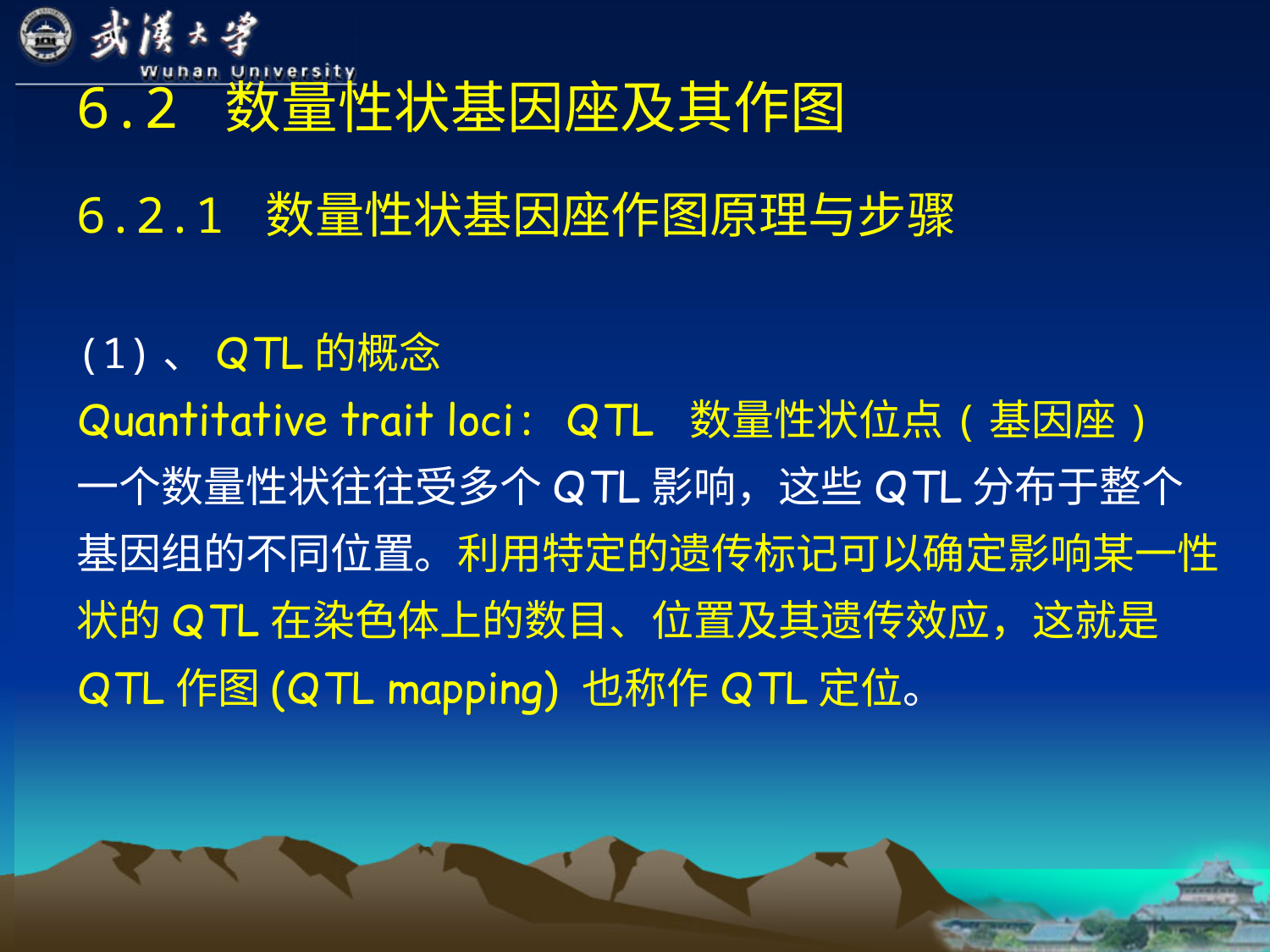

# 6.2 数量性状基因座及其作图
6.2.1 数量性状基因座作图原理与步骤

(1)、QTL的概念
Quantitative trait loci: QTL 数量性状位点(基因座)
一个数量性状往往受多个QTL影响，这些QTL分布于整个基因组的不同位置。利用特定的遗传标记可以确定影响某一性状的QTL在染色体上的数目、位置及其遗传效应，这就是QTL作图(QTL mapping) 也称作QTL定位。